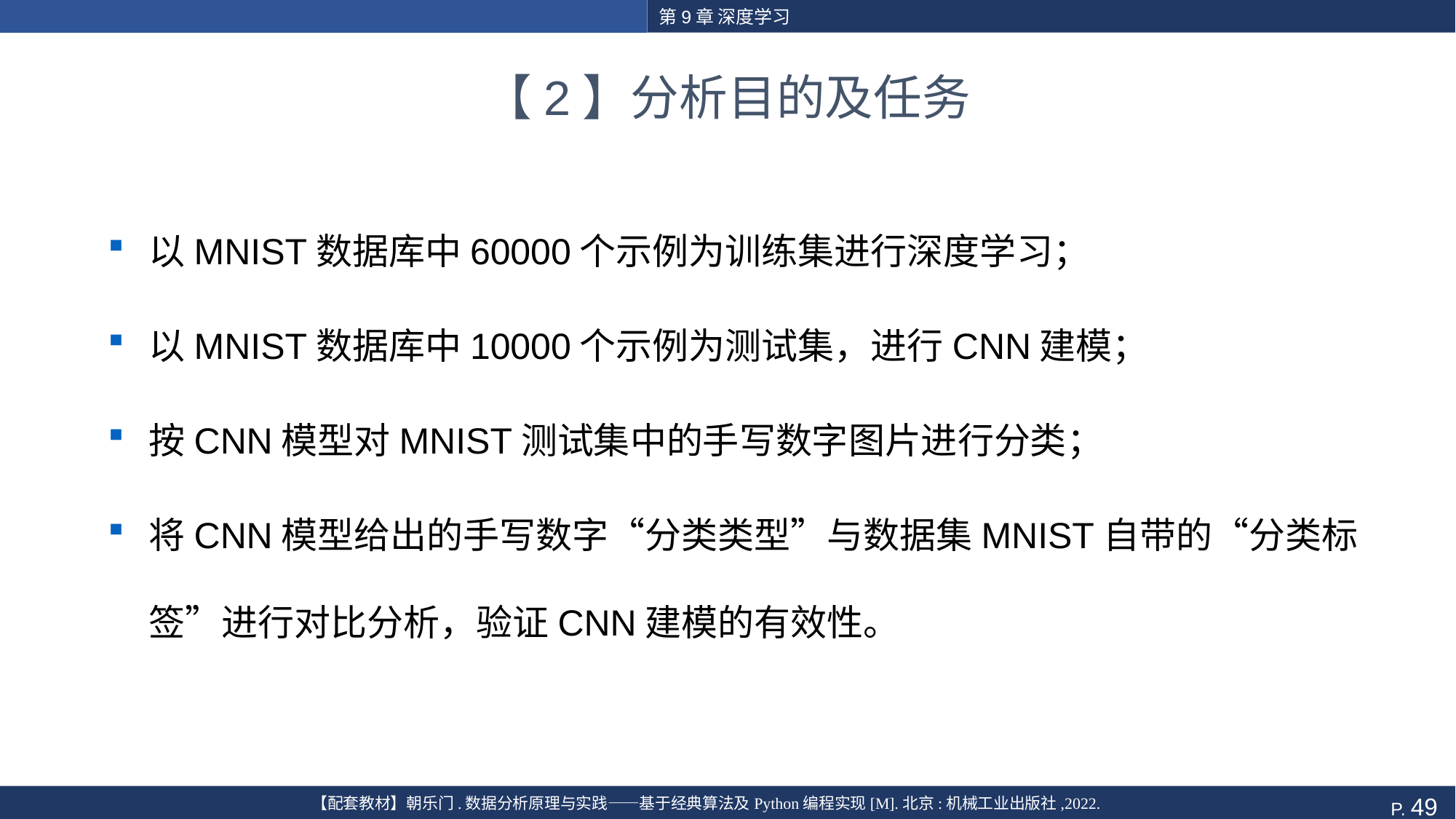

第9章 深度学习
# 【2】分析目的及任务
以MNIST数据库中60000个示例为训练集进行深度学习；
以MNIST数据库中10000个示例为测试集，进行CNN建模；
按CNN模型对MNIST测试集中的手写数字图片进行分类；
将CNN模型给出的手写数字“分类类型”与数据集MNIST自带的“分类标签”进行对比分析，验证CNN建模的有效性。